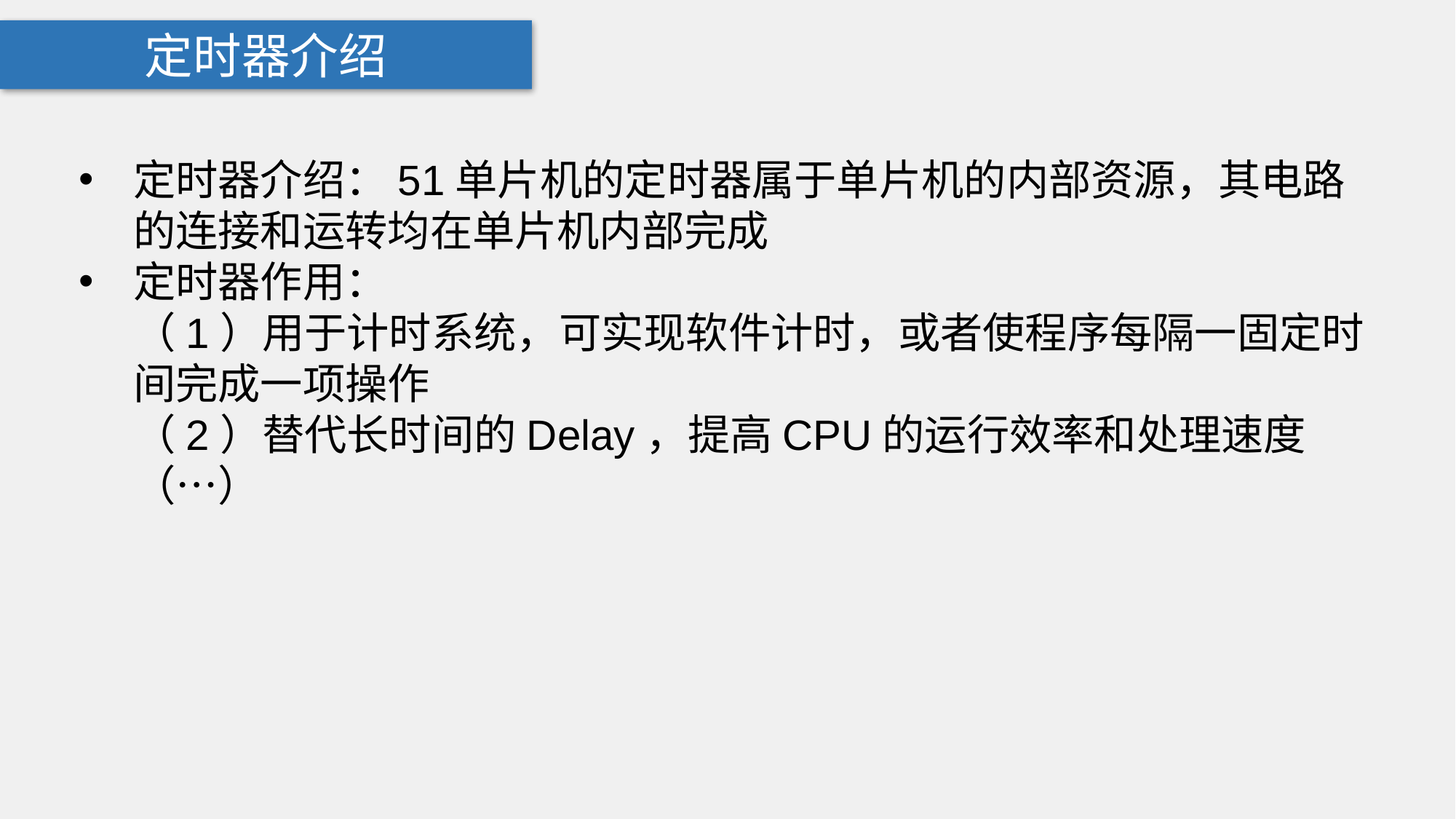

定时器介绍
定时器介绍：51单片机的定时器属于单片机的内部资源，其电路的连接和运转均在单片机内部完成
定时器作用：
（1）用于计时系统，可实现软件计时，或者使程序每隔一固定时间完成一项操作
（2）替代长时间的Delay，提高CPU的运行效率和处理速度
（…）